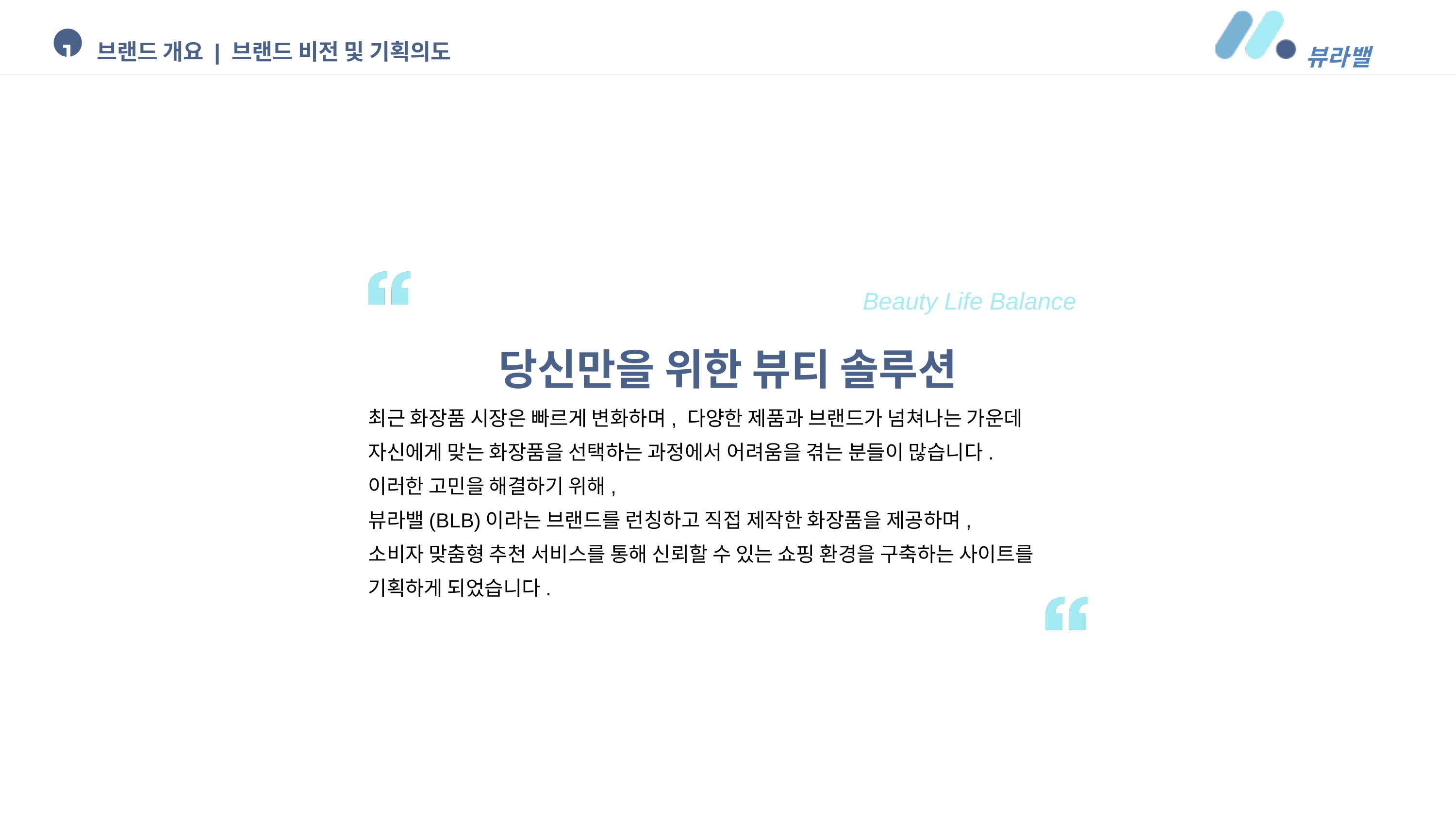

1

브랜드 개요 | 브랜드 비전 및 기획의도
뷰라밸

Beauty Life Balance
당신만을 위한 뷰티 솔루션
최근 화장품 시장은 빠르게 변화하며, 다양한 제품과 브랜드가 넘쳐나는 가운데 자신에게 맞는 화장품을 선택하는 과정에서 어려움을 겪는 분들이 많습니다.
이러한 고민을 해결하기 위해,
뷰라밸(BLB)이라는 브랜드를 런칭하고 직접 제작한 화장품을 제공하며,
소비자 맞춤형 추천 서비스를 통해 신뢰할 수 있는 쇼핑 환경을 구축하는 사이트를 기획하게 되었습니다.